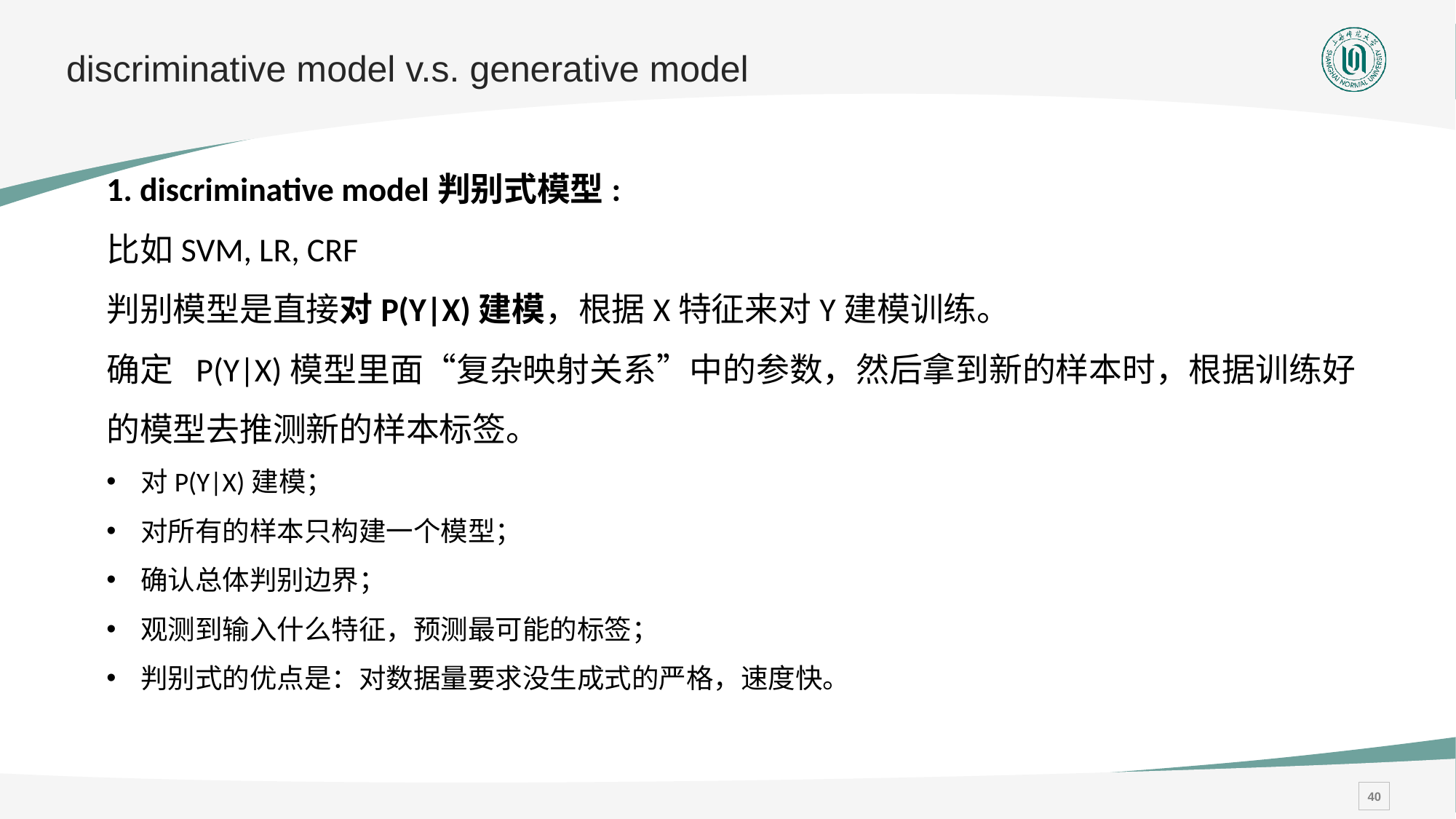

# discriminative model v.s. generative model
1. discriminative model判别式模型:
比如SVM, LR, CRF
判别模型是直接对P(Y|X)建模，根据X特征来对Y建模训练。
确定  P(Y|X)模型里面“复杂映射关系”中的参数，然后拿到新的样本时，根据训练好的模型去推测新的样本标签。
对P(Y|X)建模；
对所有的样本只构建一个模型；
确认总体判别边界；
观测到输入什么特征，预测最可能的标签；
判别式的优点是：对数据量要求没生成式的严格，速度快。